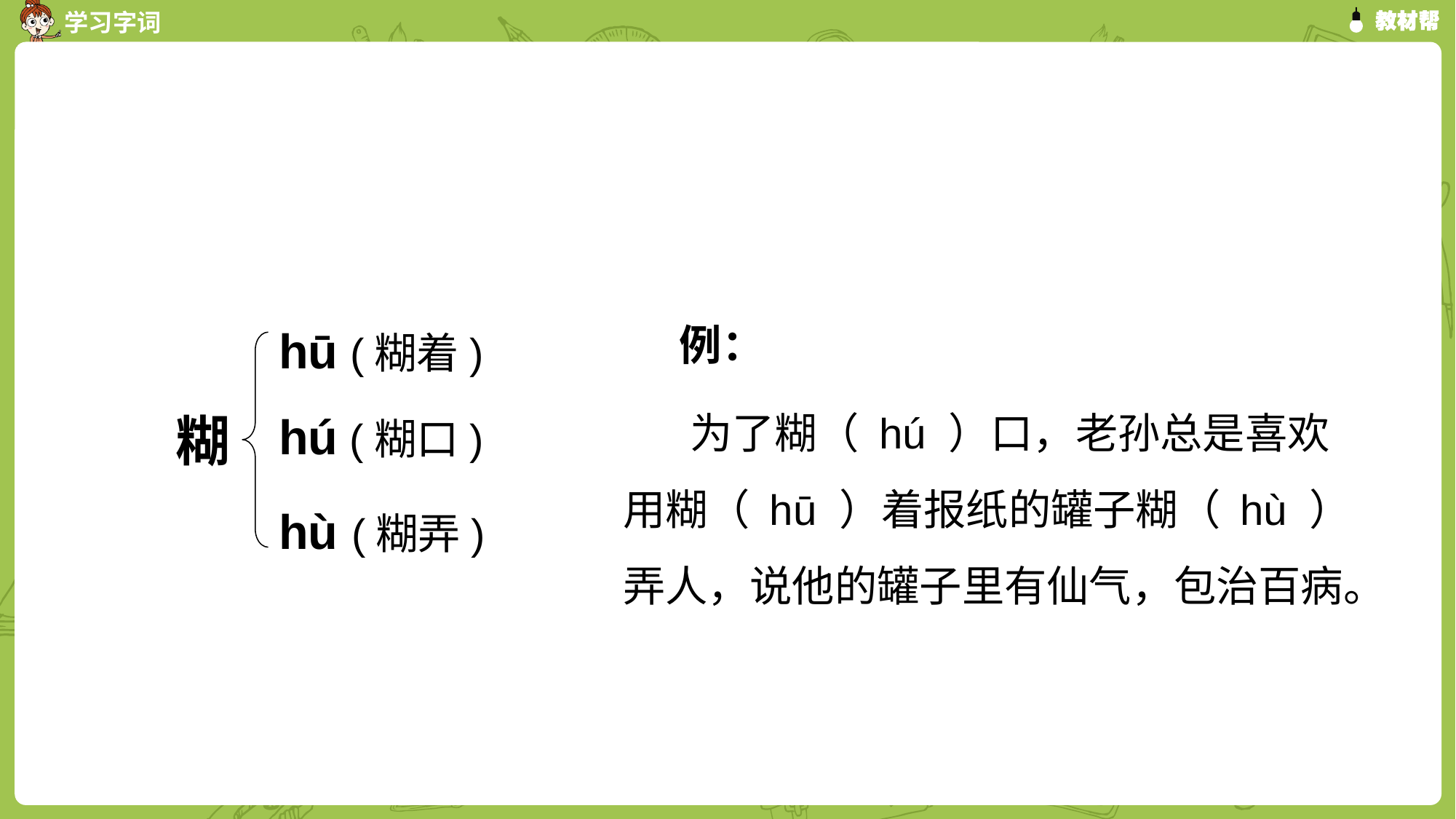

例：
hū (糊着)

      为了糊（ hú ）口，老孙总是喜欢用糊（ hū ）着报纸的罐子糊（ hù ）弄人，说他的罐子里有仙气，包治百病。
糊
hú (糊口)

hù (糊弄)